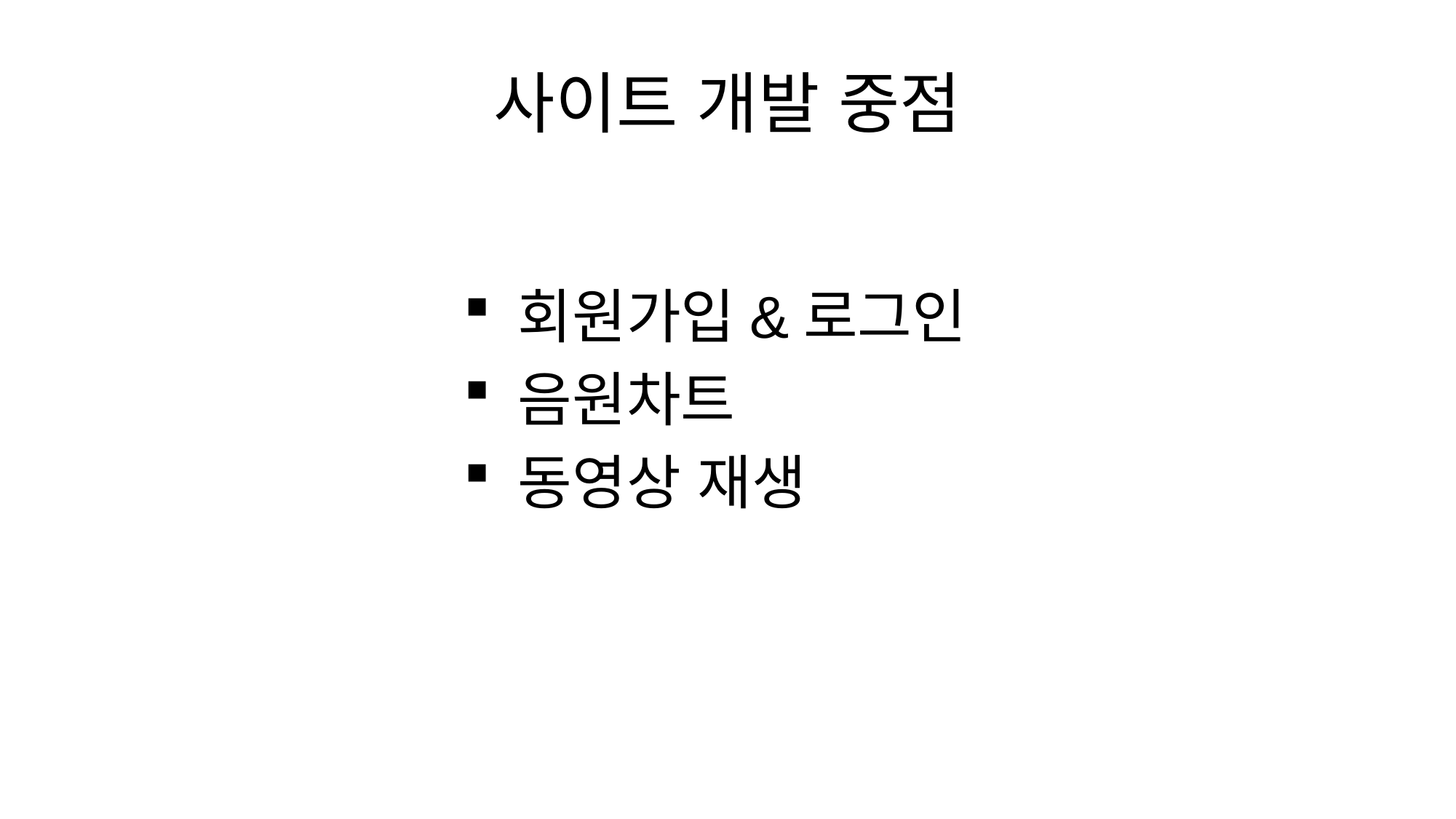

# 사이트 개발 중점

회원가입&로그인
음원차트
동영상 재생